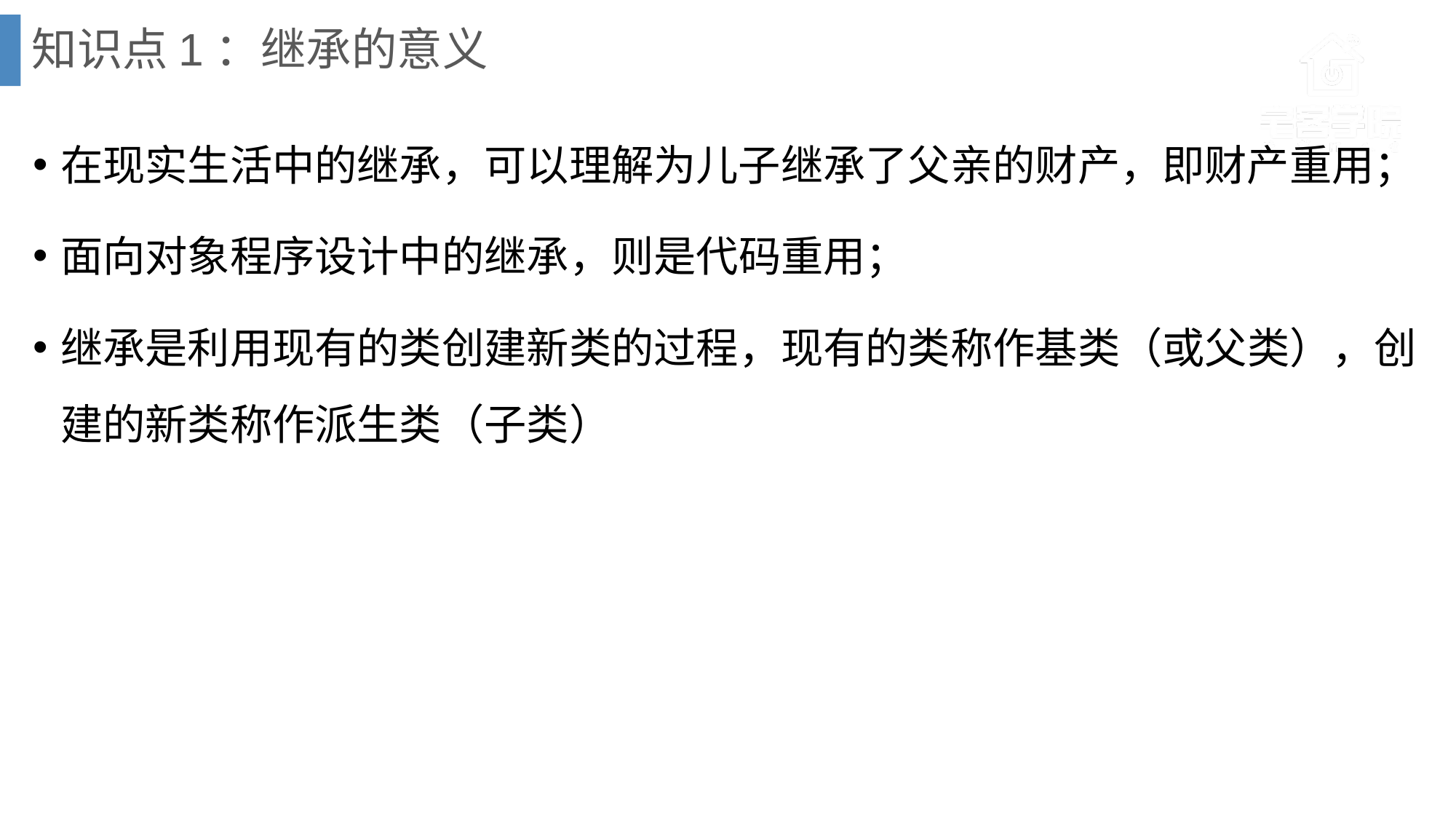

# 知识点1：继承的意义
在现实生活中的继承，可以理解为儿子继承了父亲的财产，即财产重用；
面向对象程序设计中的继承，则是代码重用；
继承是利用现有的类创建新类的过程，现有的类称作基类（或父类），创建的新类称作派生类（子类）